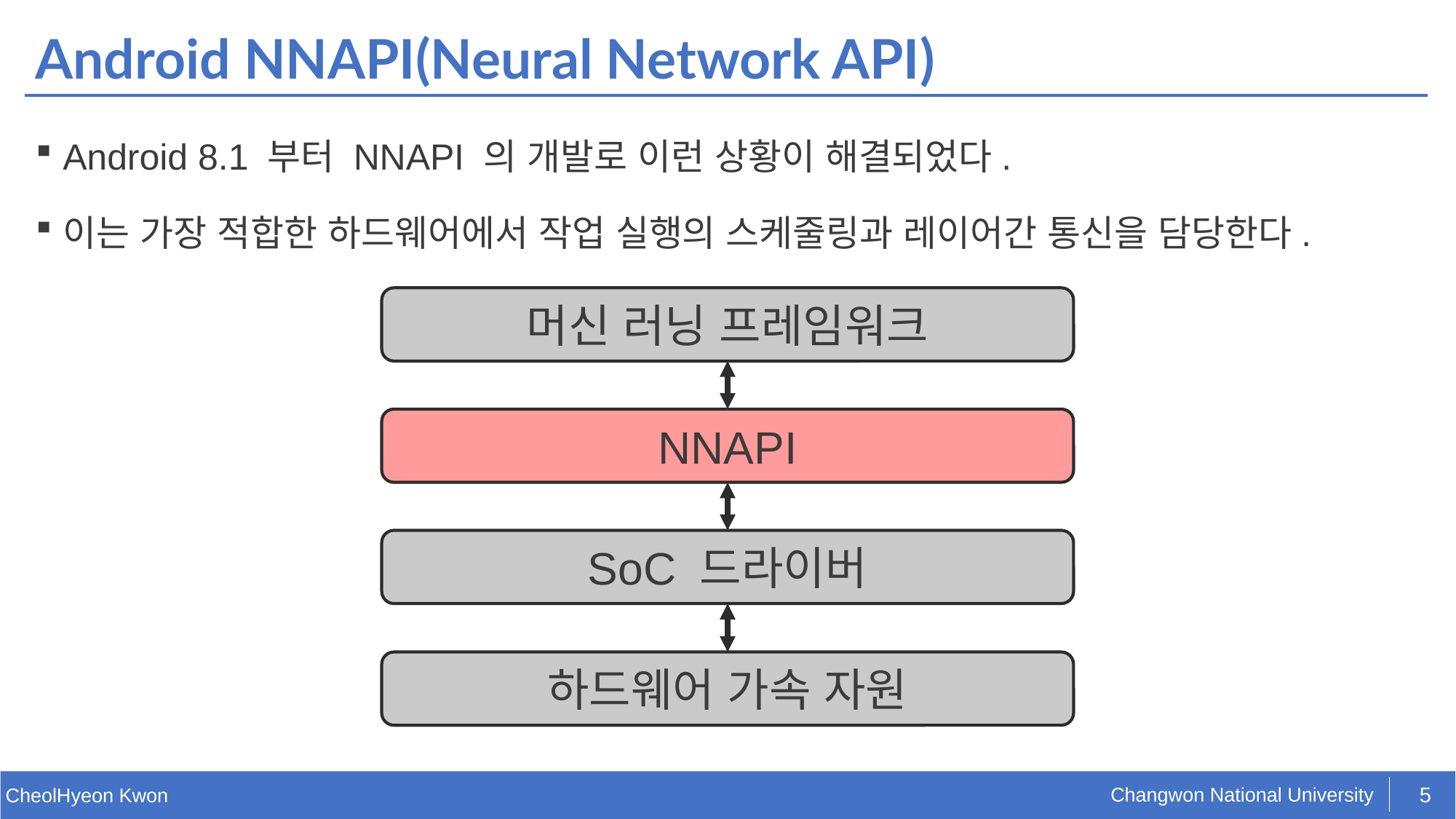

# Android NNAPI(Neural Network API)
Android 8.1 부터 NNAPI 의 개발로 이런 상황이 해결되었다.
이는 가장 적합한 하드웨어에서 작업 실행의 스케줄링과 레이어간 통신을 담당한다.
머신 러닝 프레임워크
NNAPI
SoC 드라이버
하드웨어 가속 자원
5